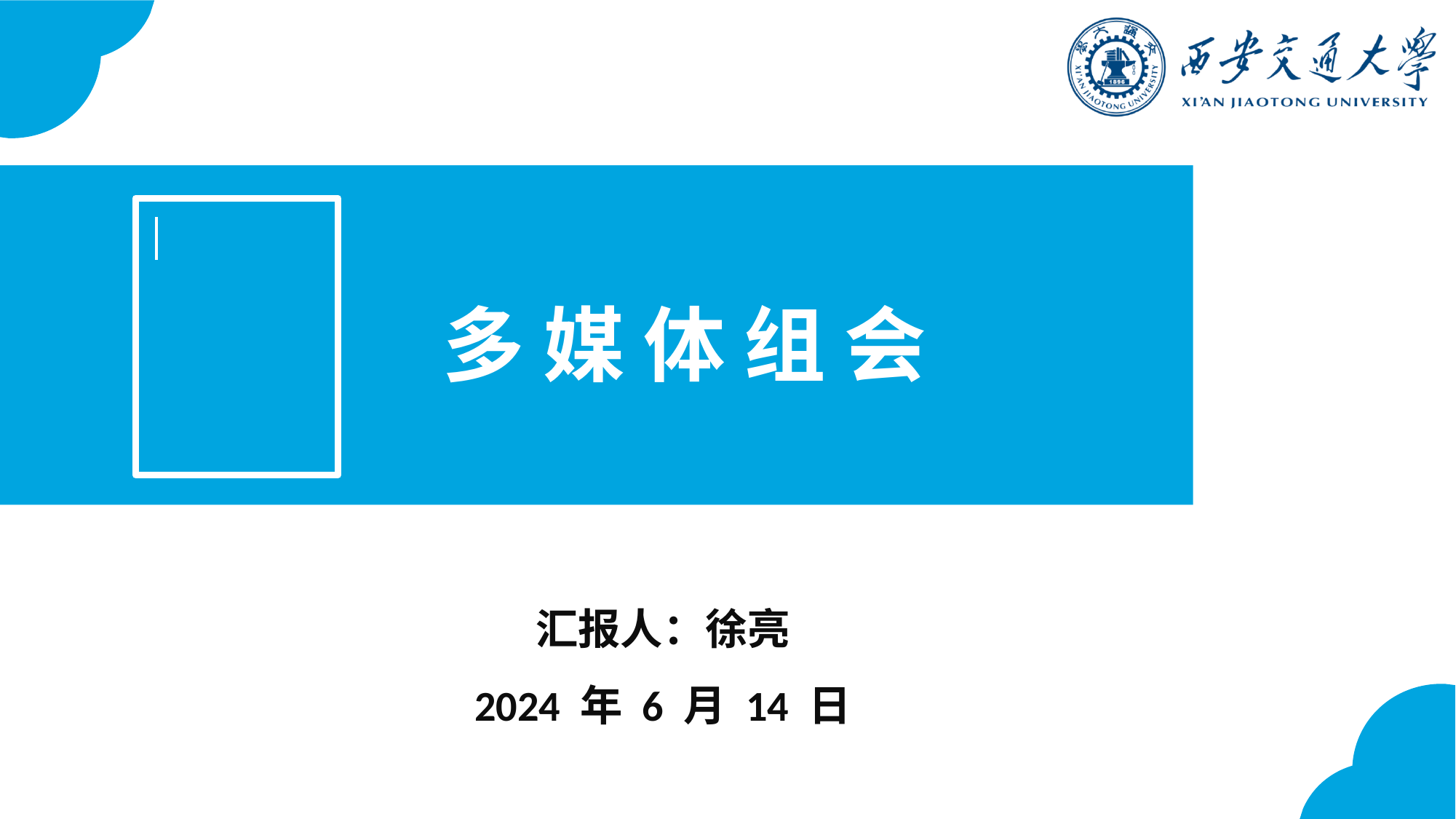

多 媒 体 组 会
日   期：2017年1月

汇报人：徐亮
2024 年 6 月 14 日